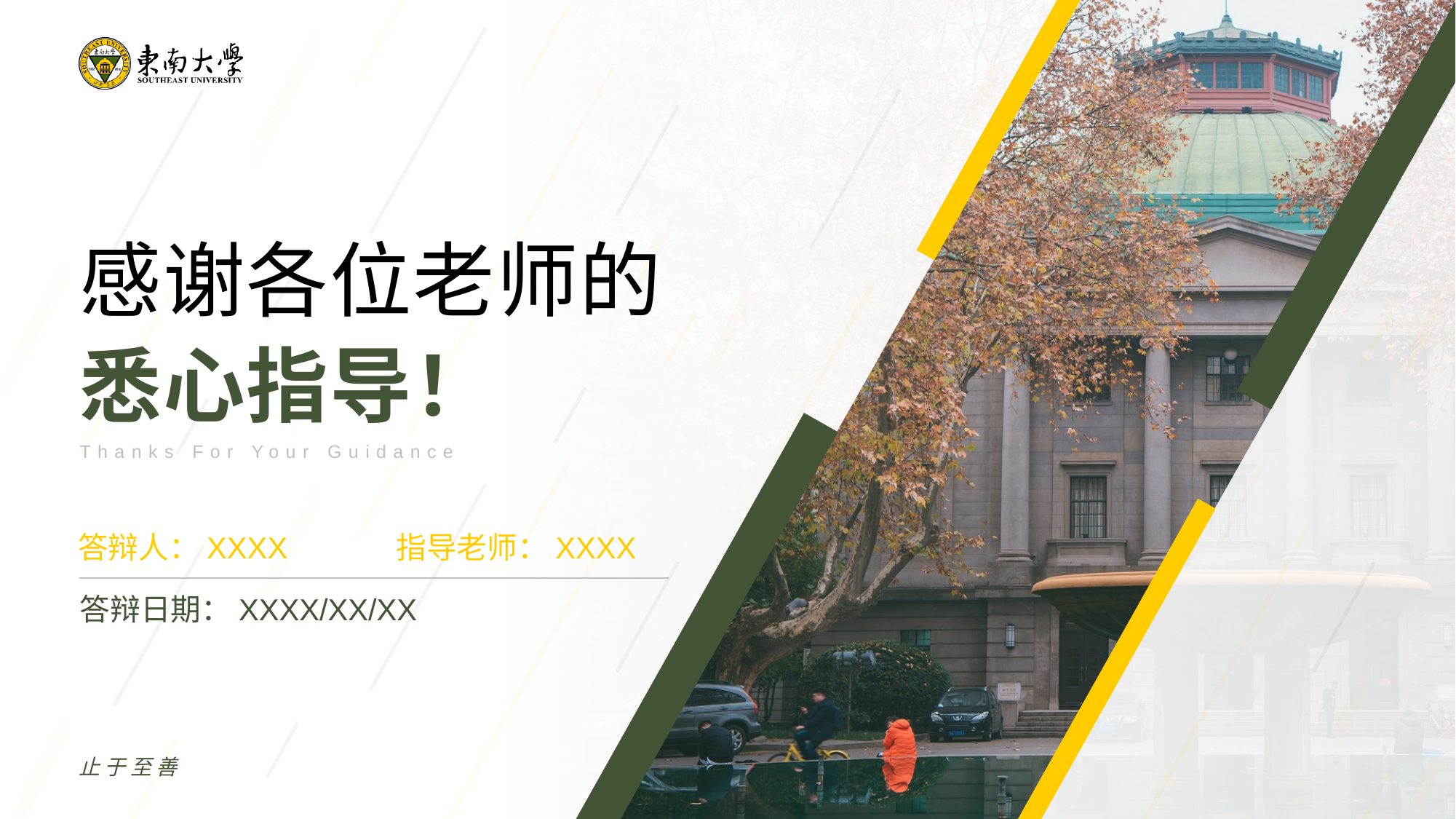

感谢各位老师的
悉心指导！
Thanks For Your Guidance
答辩人：XXXX
指导老师：XXXX
答辩日期：XXXX/XX/XX
止于至善